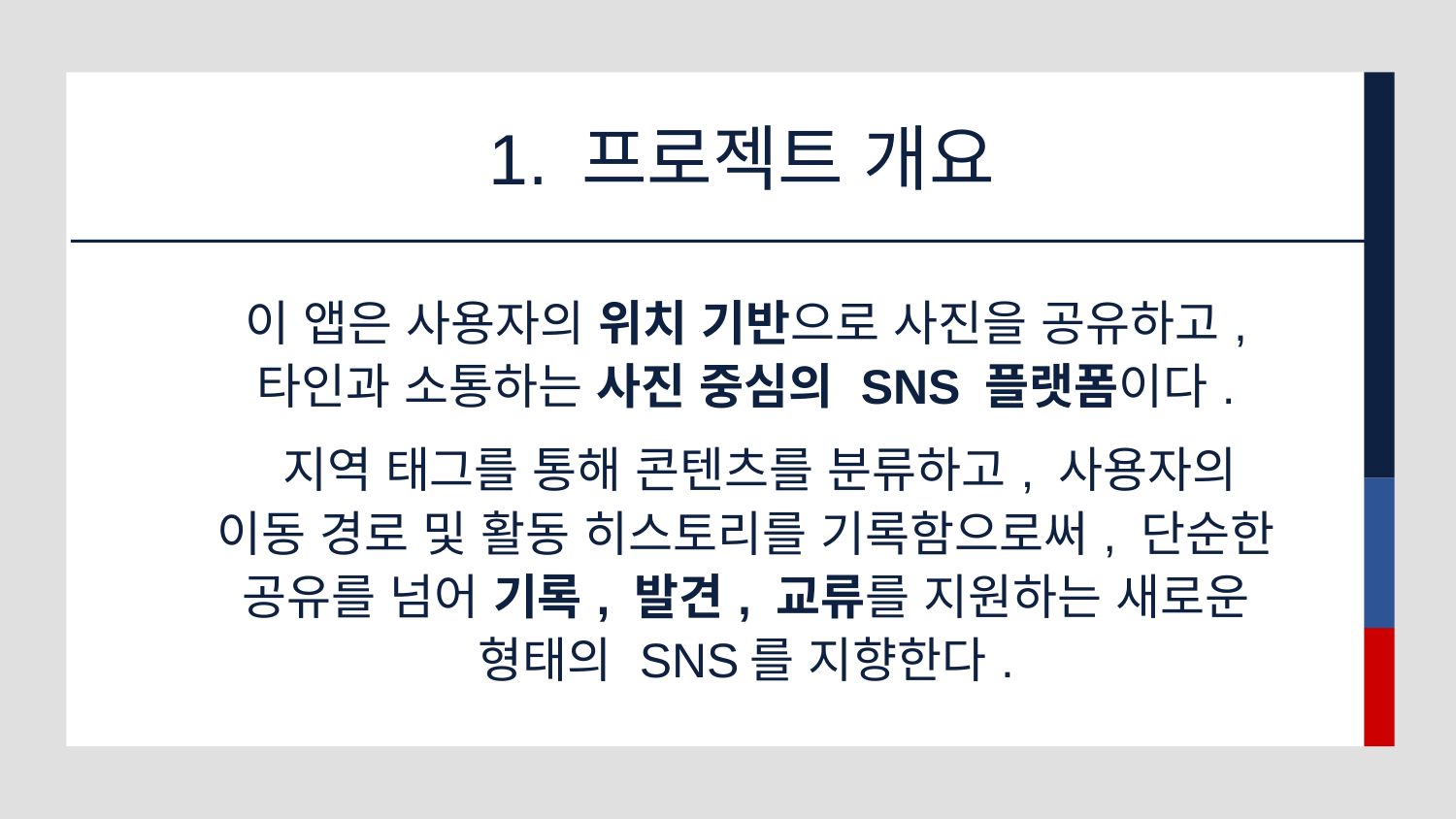

# 1. 프로젝트 개요
이 앱은 사용자의 위치 기반으로 사진을 공유하고, 타인과 소통하는 사진 중심의 SNS 플랫폼이다.
 지역 태그를 통해 콘텐츠를 분류하고, 사용자의 이동 경로 및 활동 히스토리를 기록함으로써, 단순한 공유를 넘어 기록, 발견, 교류를 지원하는 새로운 형태의 SNS를 지향한다.